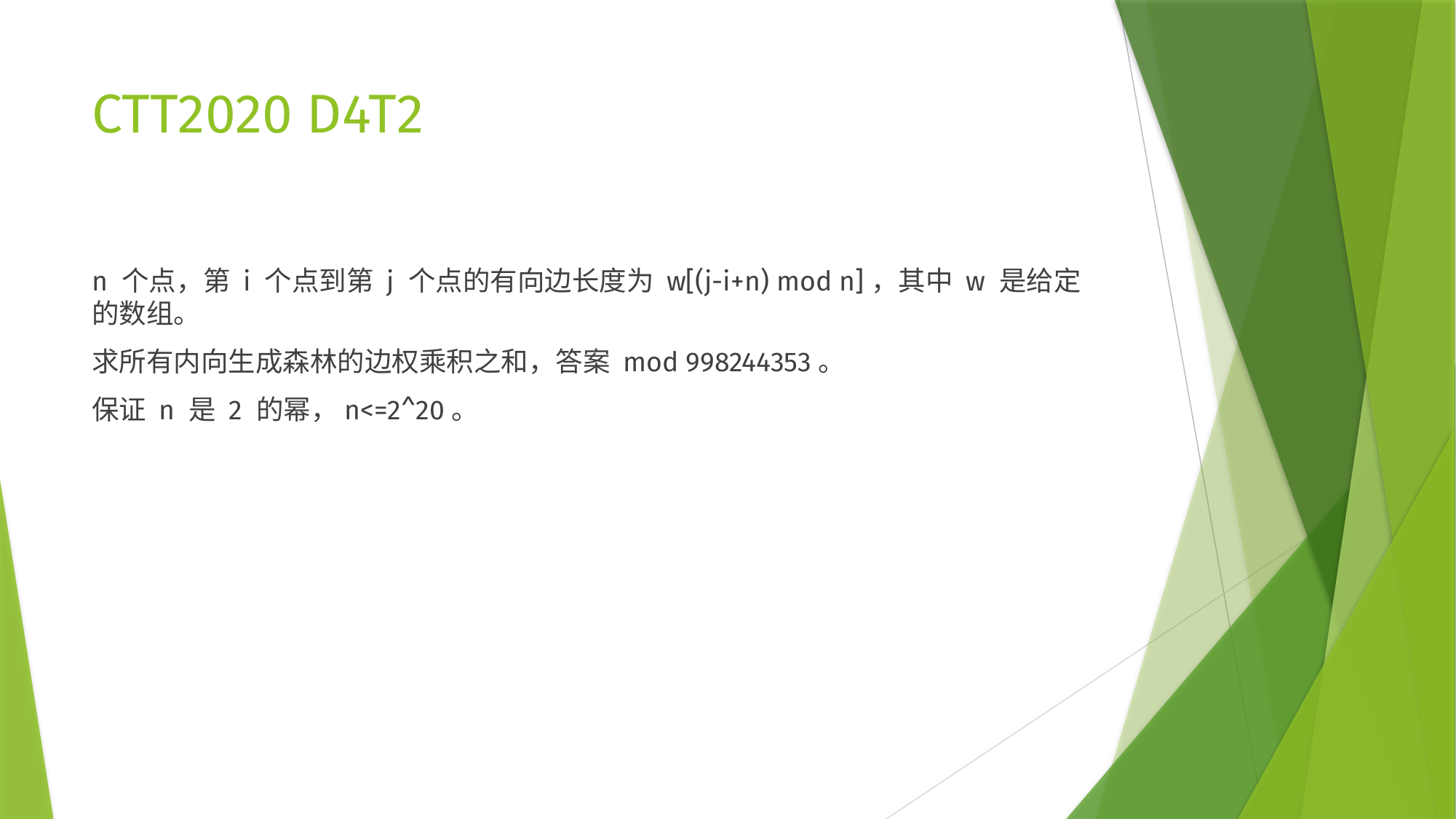

# CTT2020 D4T2
n 个点，第 i 个点到第 j 个点的有向边长度为 w[(j-i+n) mod n]，其中 w 是给定的数组。
求所有内向生成森林的边权乘积之和，答案 mod 998244353。
保证 n 是 2 的幂，n<=2^20。